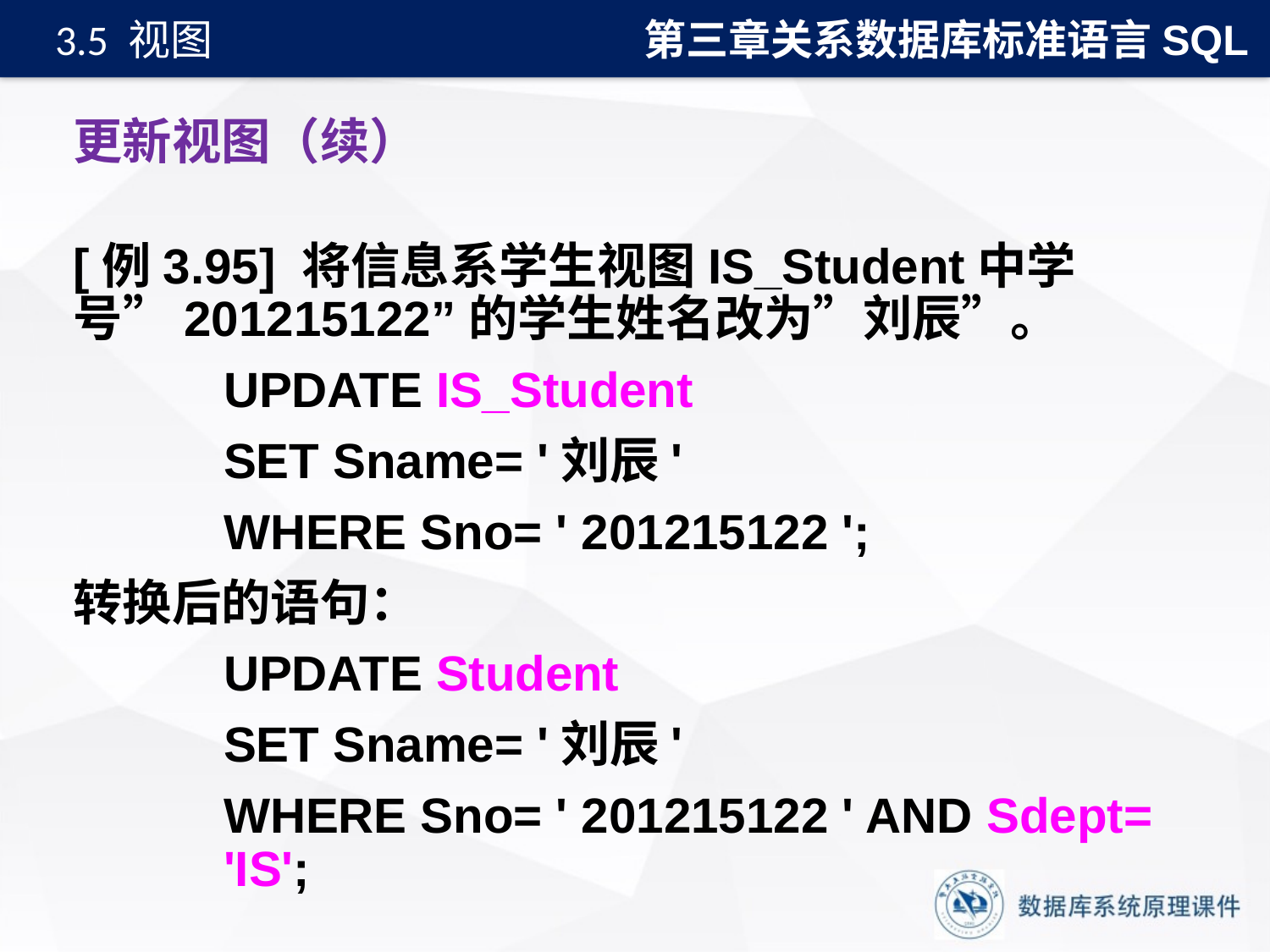

第三章关系数据库标准语言SQL
3.5 视图
# 更新视图（续）
[例3.95] 将信息系学生视图IS_Student中学号”201215122”的学生姓名改为”刘辰”。
UPDATE IS_Student
SET Sname= '刘辰'
WHERE Sno= ' 201215122 ';
转换后的语句：
UPDATE Student
SET Sname= '刘辰'
WHERE Sno= ' 201215122 ' AND Sdept= 'IS';